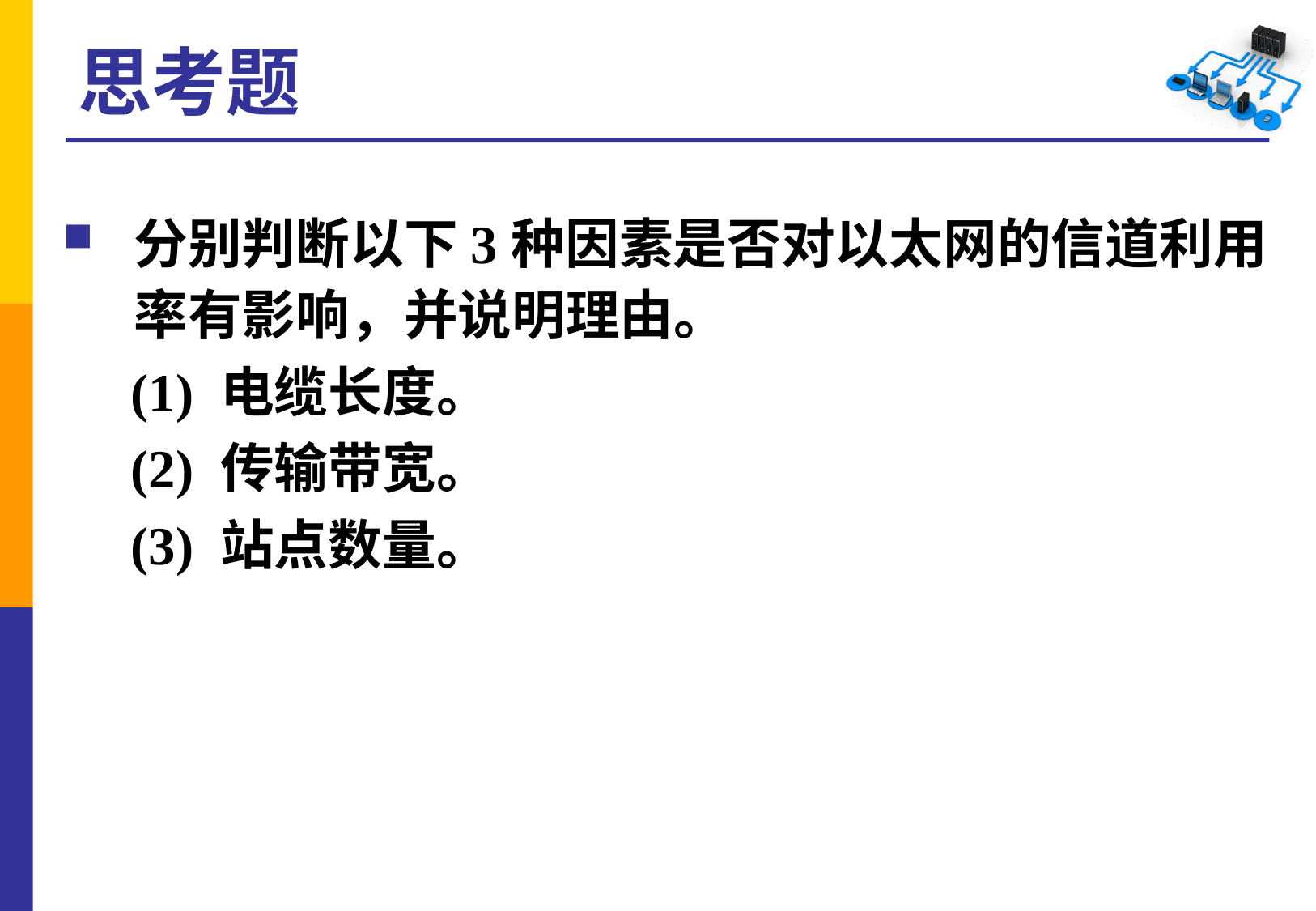

# 思考题
分别判断以下3种因素是否对以太网的信道利用率有影响，并说明理由。
     (1) 电缆长度。
     (2) 传输带宽。
     (3) 站点数量。